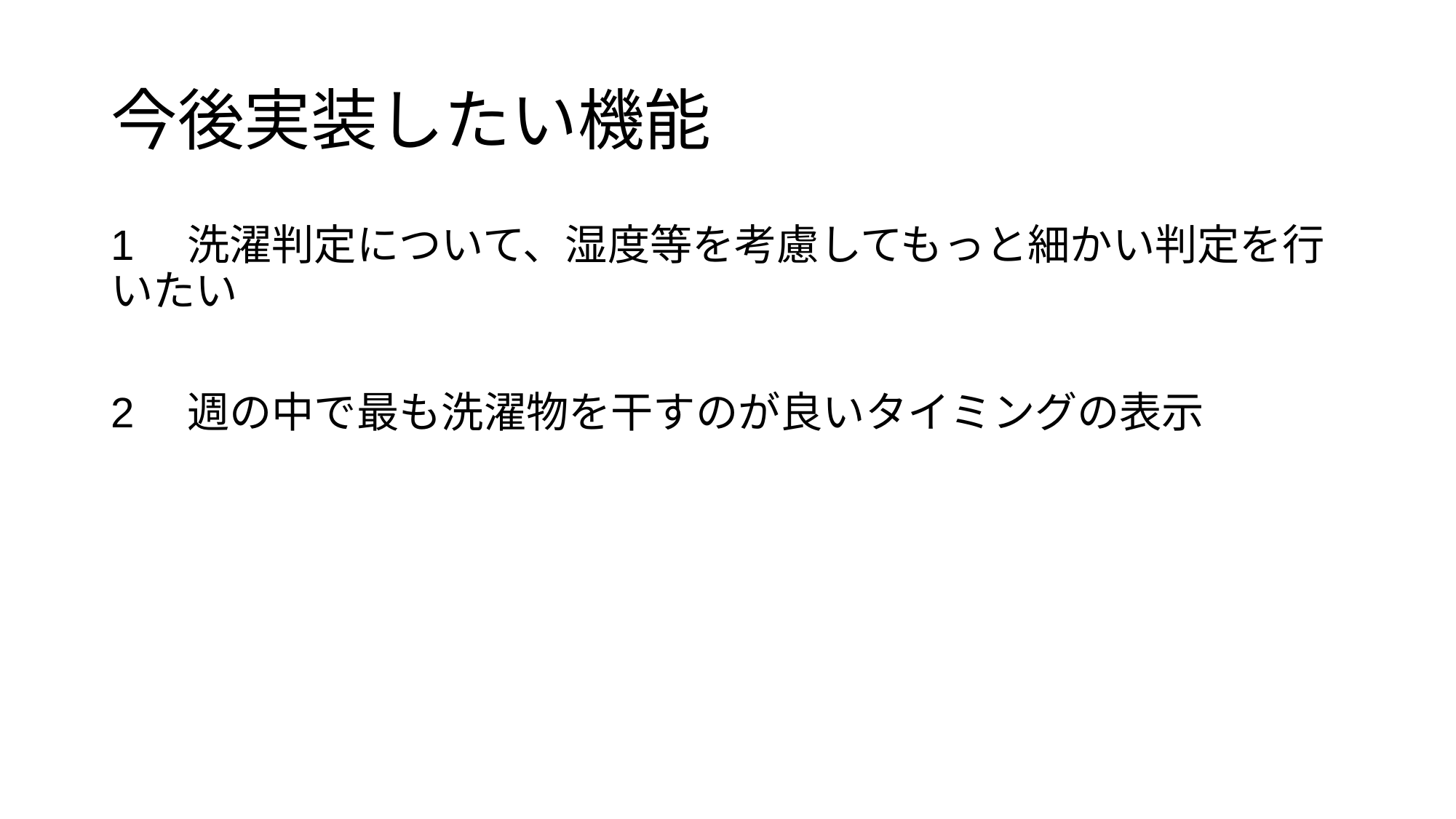

# 今後実装したい機能
1　洗濯判定について、湿度等を考慮してもっと細かい判定を行いたい

2　週の中で最も洗濯物を干すのが良いタイミングの表示